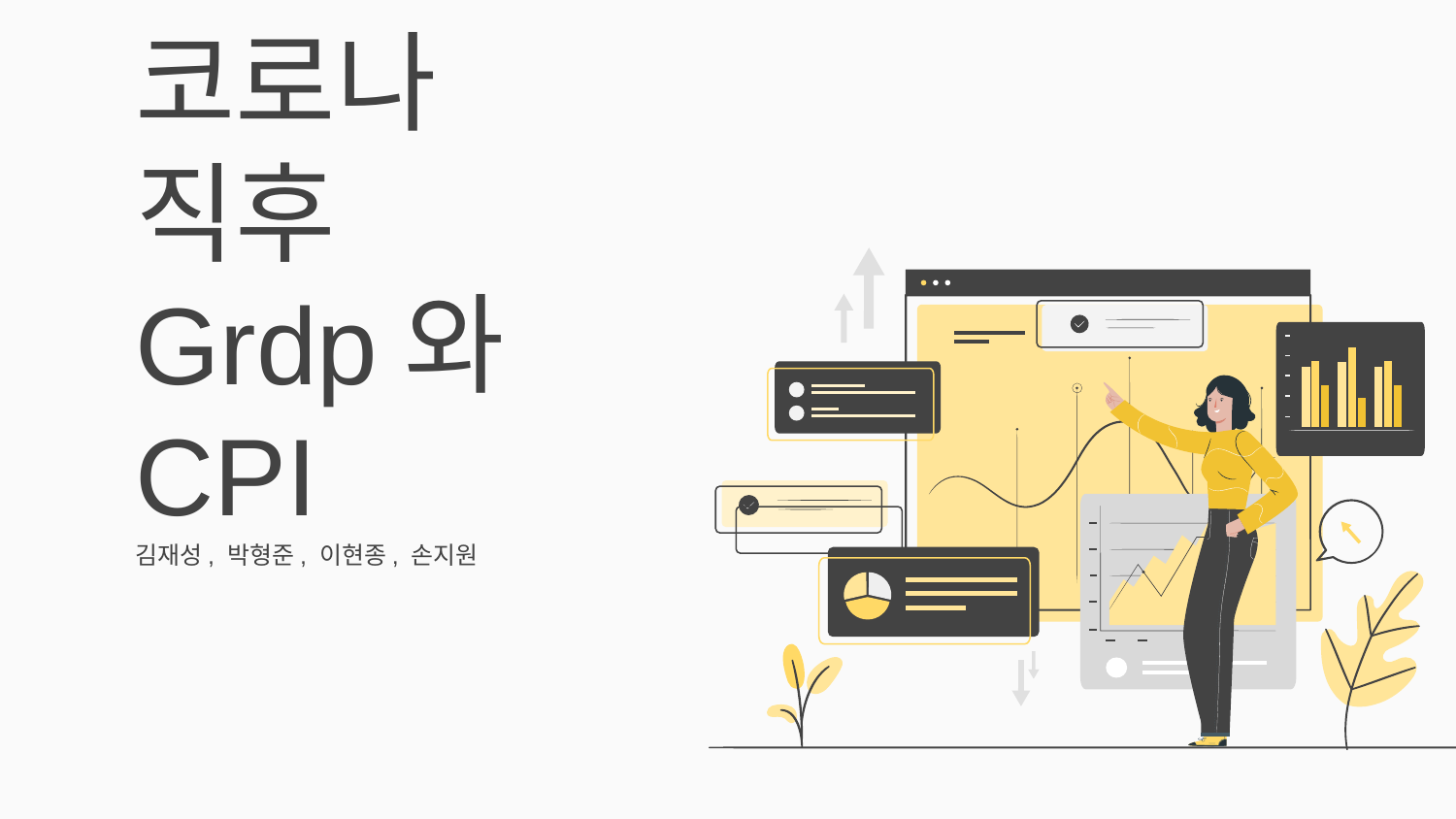

# 코로나 직후 Grdp와 CPI

김재성, 박형준, 이현종, 손지원